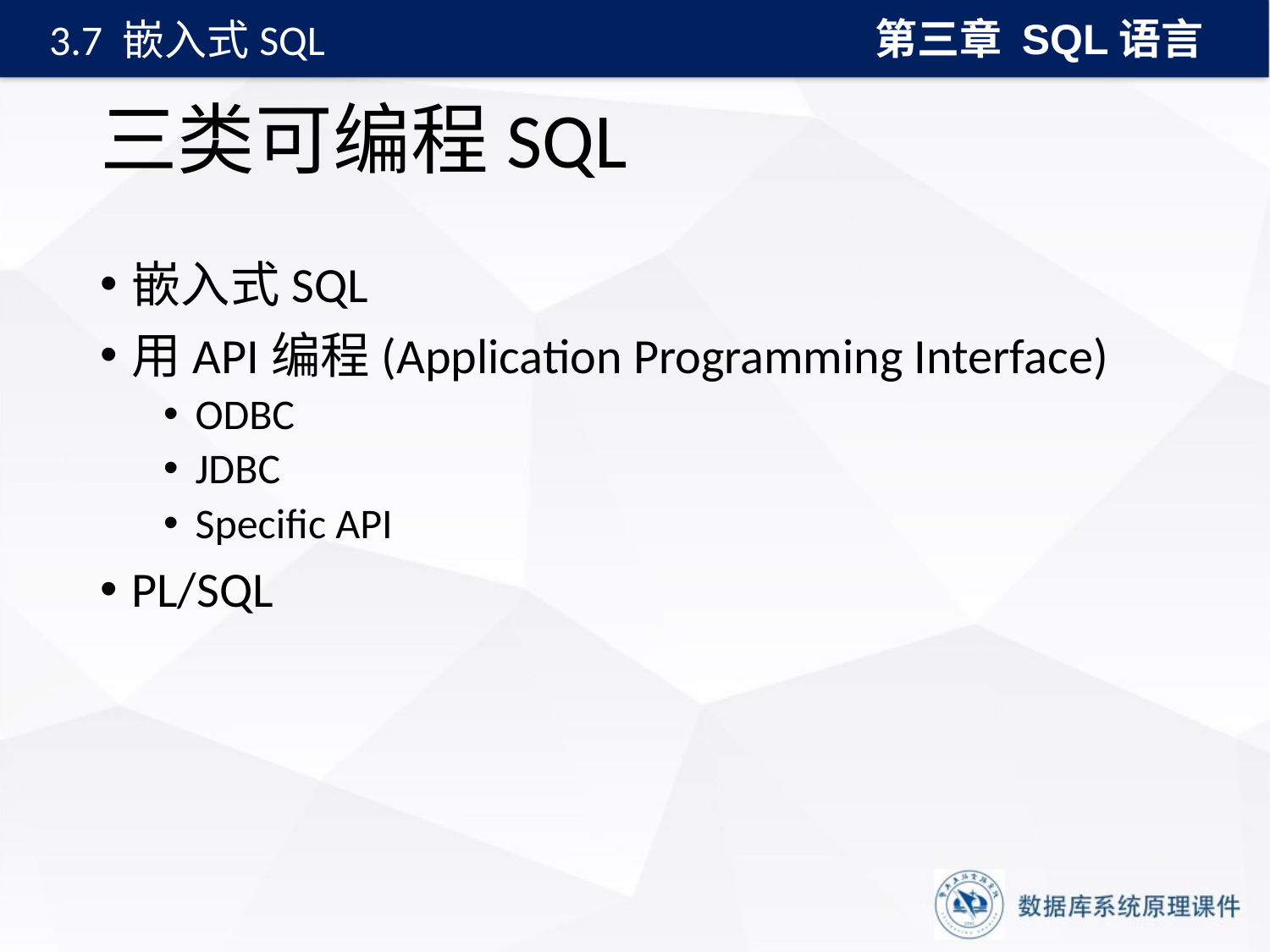

第三章 SQL语言
3.7 嵌入式SQL
# 三类可编程SQL
嵌入式SQL
用API编程(Application Programming Interface)
ODBC
JDBC
Specific API
PL/SQL